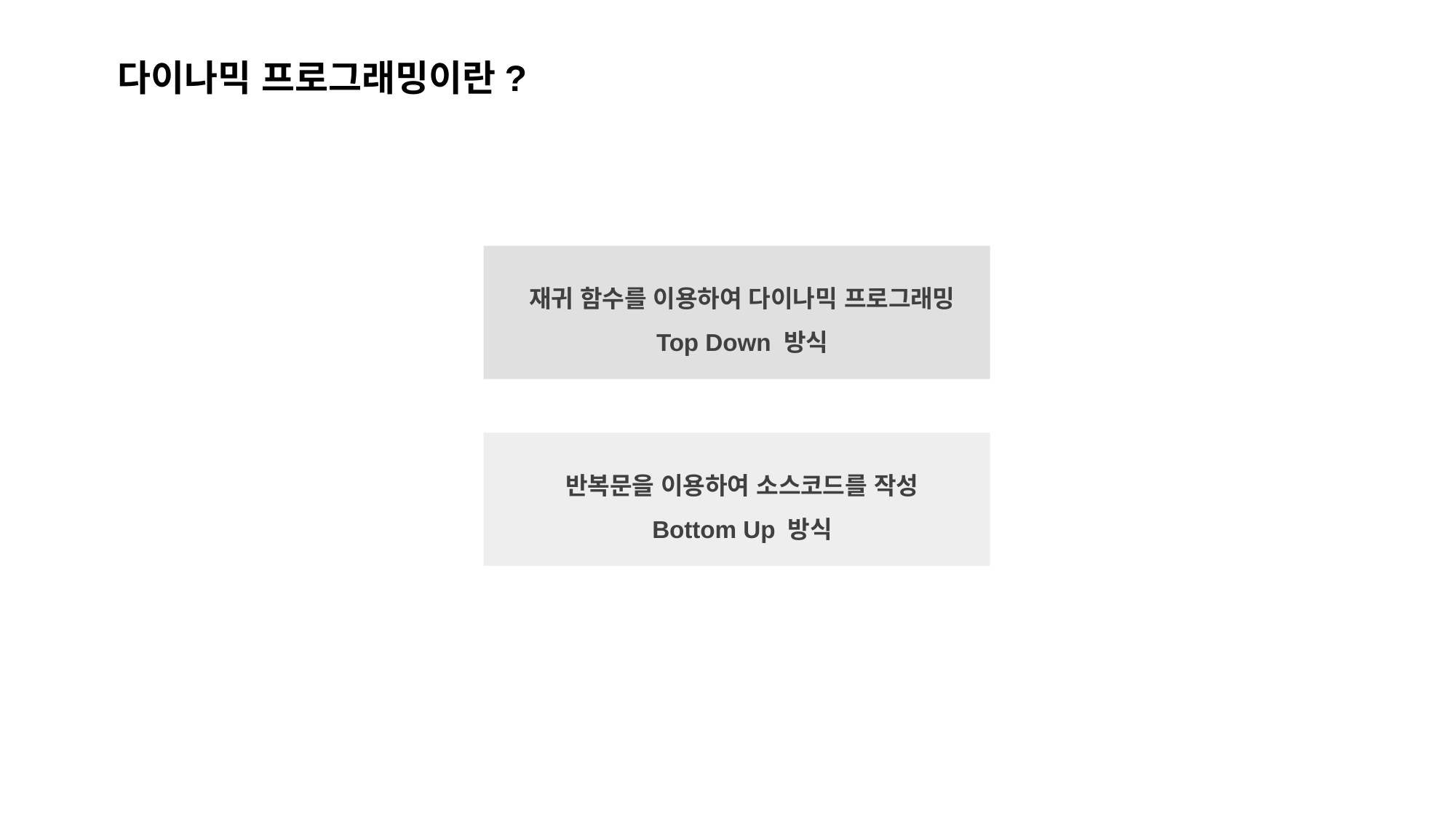

다이나믹 프로그래밍이란?
재귀 함수를 이용하여 다이나믹 프로그래밍
Top Down 방식
반복문을 이용하여 소스코드를 작성
Bottom Up 방식